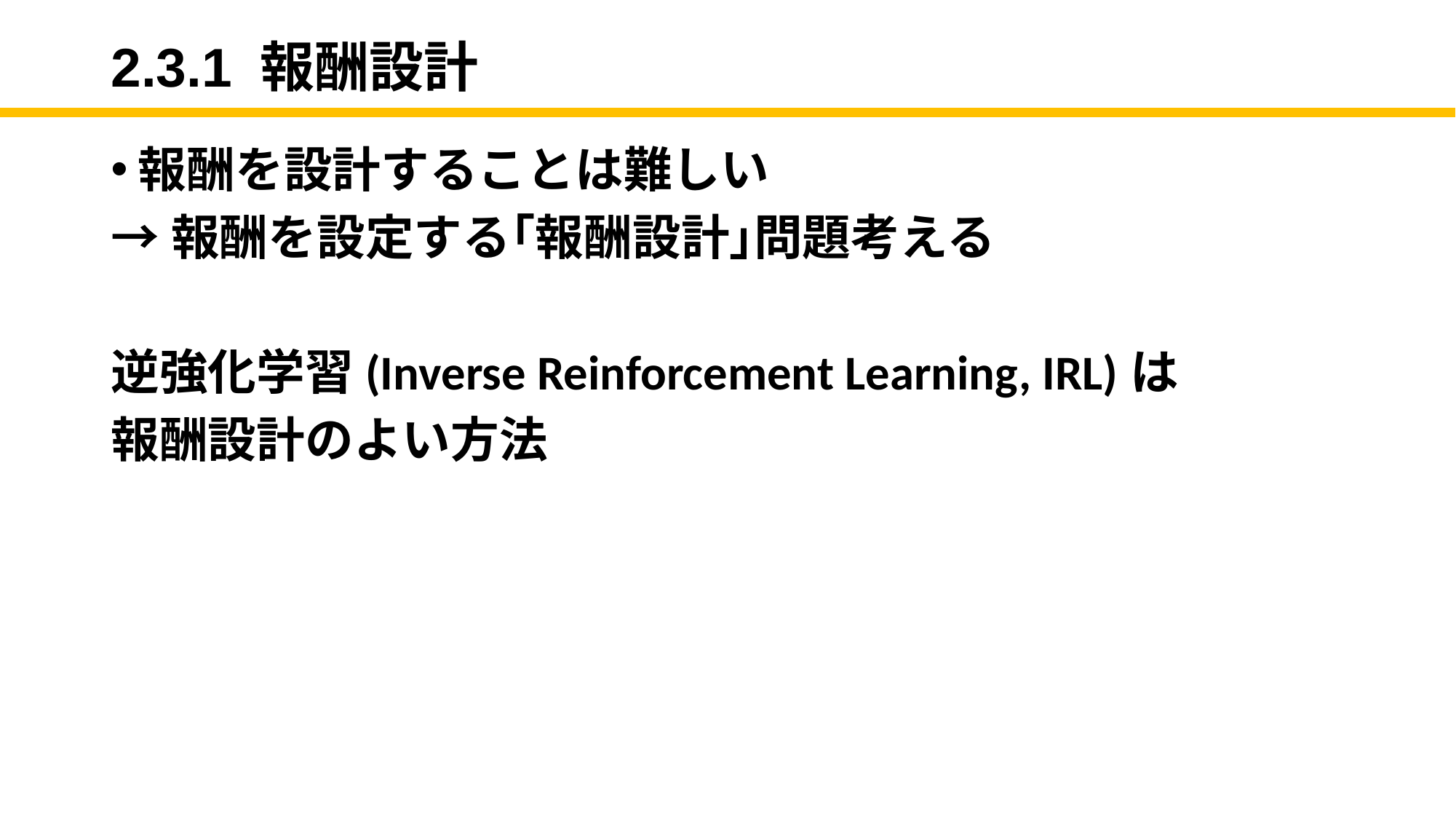

# 2.3.1 報酬設計
報酬を設計することは難しい
→報酬を設定する｢報酬設計｣問題考える

逆強化学習(Inverse Reinforcement Learning, IRL)は
報酬設計のよい方法